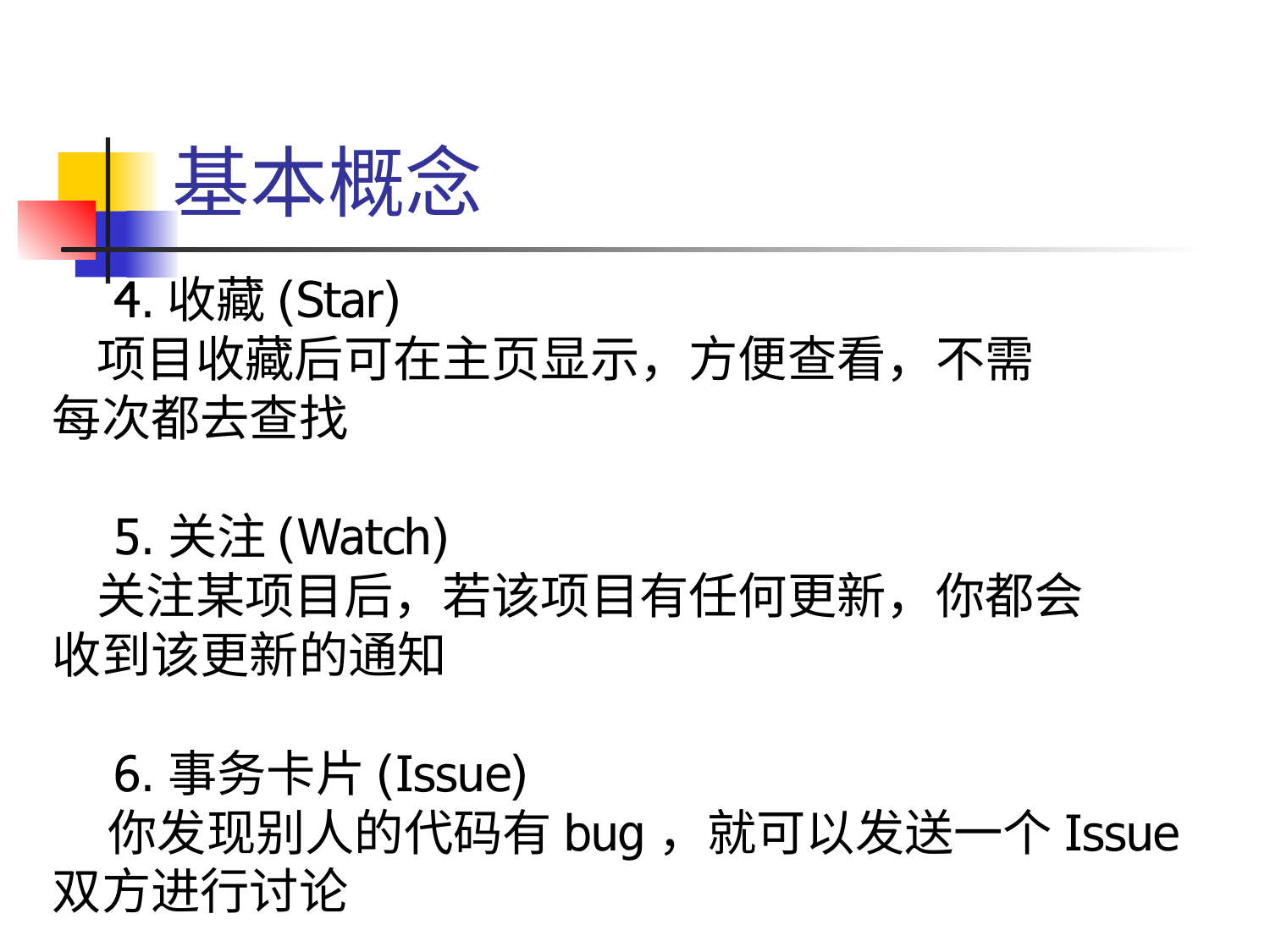

# 基本概念
    4.收藏(Star)
   项目收藏后可在主页显示，方便查看，不需
每次都去查找

    5.关注(Watch)
   关注某项目后，若该项目有任何更新，你都会
收到该更新的通知

    6.事务卡片(Issue)
    你发现别人的代码有bug，就可以发送一个Issue双方进行讨论